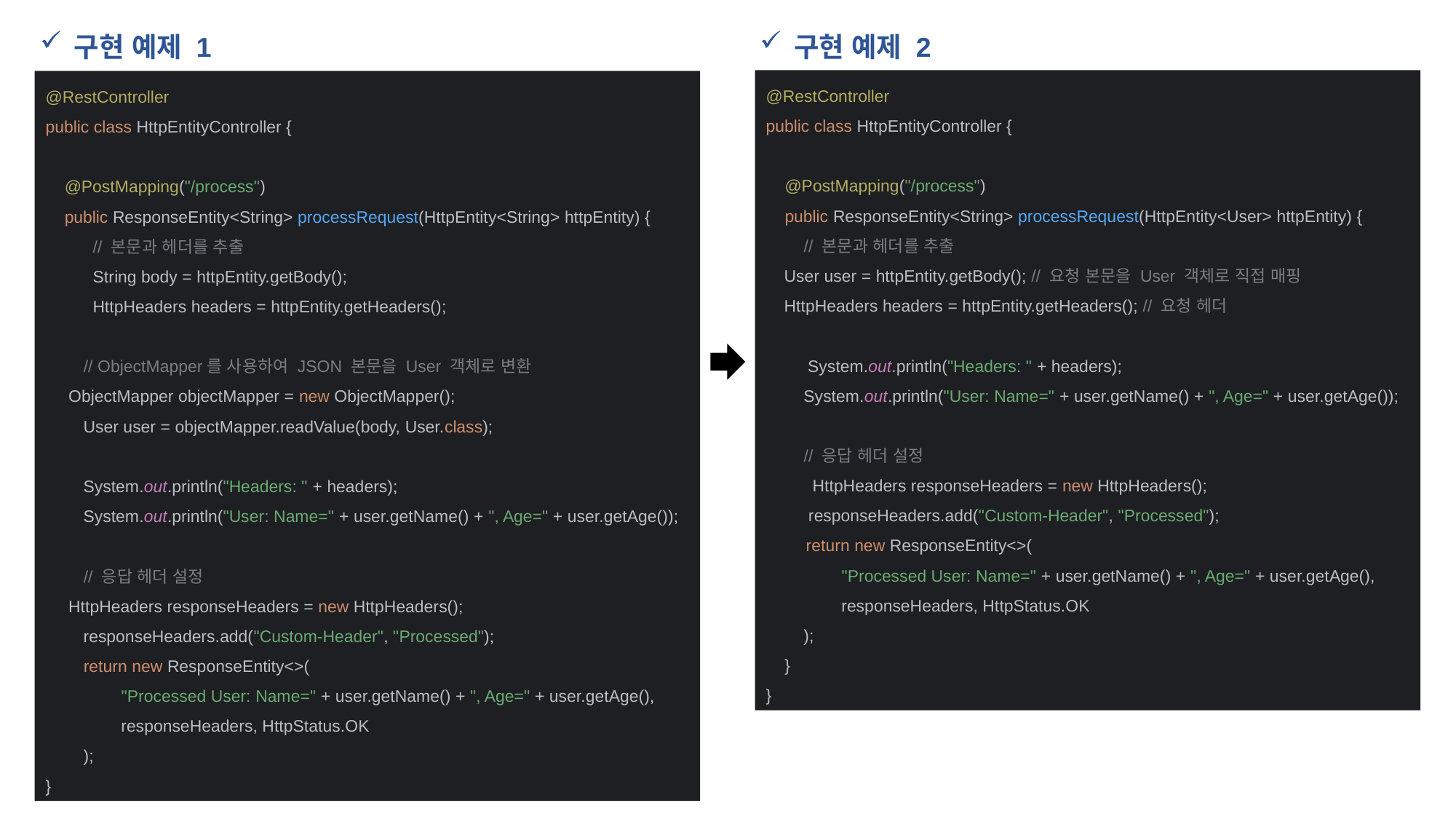

구현 예제 1
구현 예제 2
@RestController
public class HttpEntityController {
    @PostMapping("/process")
    public ResponseEntity<String> processRequest(HttpEntity<String> httpEntity) {
          // 본문과 헤더를 추출
          String body = httpEntity.getBody();
          HttpHeaders headers = httpEntity.getHeaders();
        // ObjectMapper를 사용하여 JSON 본문을 User 객체로 변환
    ObjectMapper objectMapper = new ObjectMapper();
        User user = objectMapper.readValue(body, User.class);
        System.out.println("Headers: " + headers);
        System.out.println("User: Name=" + user.getName() + ", Age=" + user.getAge());
        // 응답 헤더 설정
    HttpHeaders responseHeaders = new HttpHeaders();
        responseHeaders.add("Custom-Header", "Processed");
        return new ResponseEntity<>(
                "Processed User: Name=" + user.getName() + ", Age=" + user.getAge(),
                responseHeaders, HttpStatus.OK
        );
}
@RestController
public class HttpEntityController {
    @PostMapping("/process")
    public ResponseEntity<String> processRequest(HttpEntity<User> httpEntity) {
        // 본문과 헤더를 추출
   User user = httpEntity.getBody(); // 요청 본문을 User 객체로 직접 매핑
   HttpHeaders headers = httpEntity.getHeaders(); // 요청 헤더
        System.out.println("Headers: " + headers);
        System.out.println("User: Name=" + user.getName() + ", Age=" + user.getAge());
        // 응답 헤더 설정
         HttpHeaders responseHeaders = new HttpHeaders();
         responseHeaders.add("Custom-Header", "Processed");
    return new ResponseEntity<>(
                "Processed User: Name=" + user.getName() + ", Age=" + user.getAge(),
                responseHeaders, HttpStatus.OK
        );
    }
}